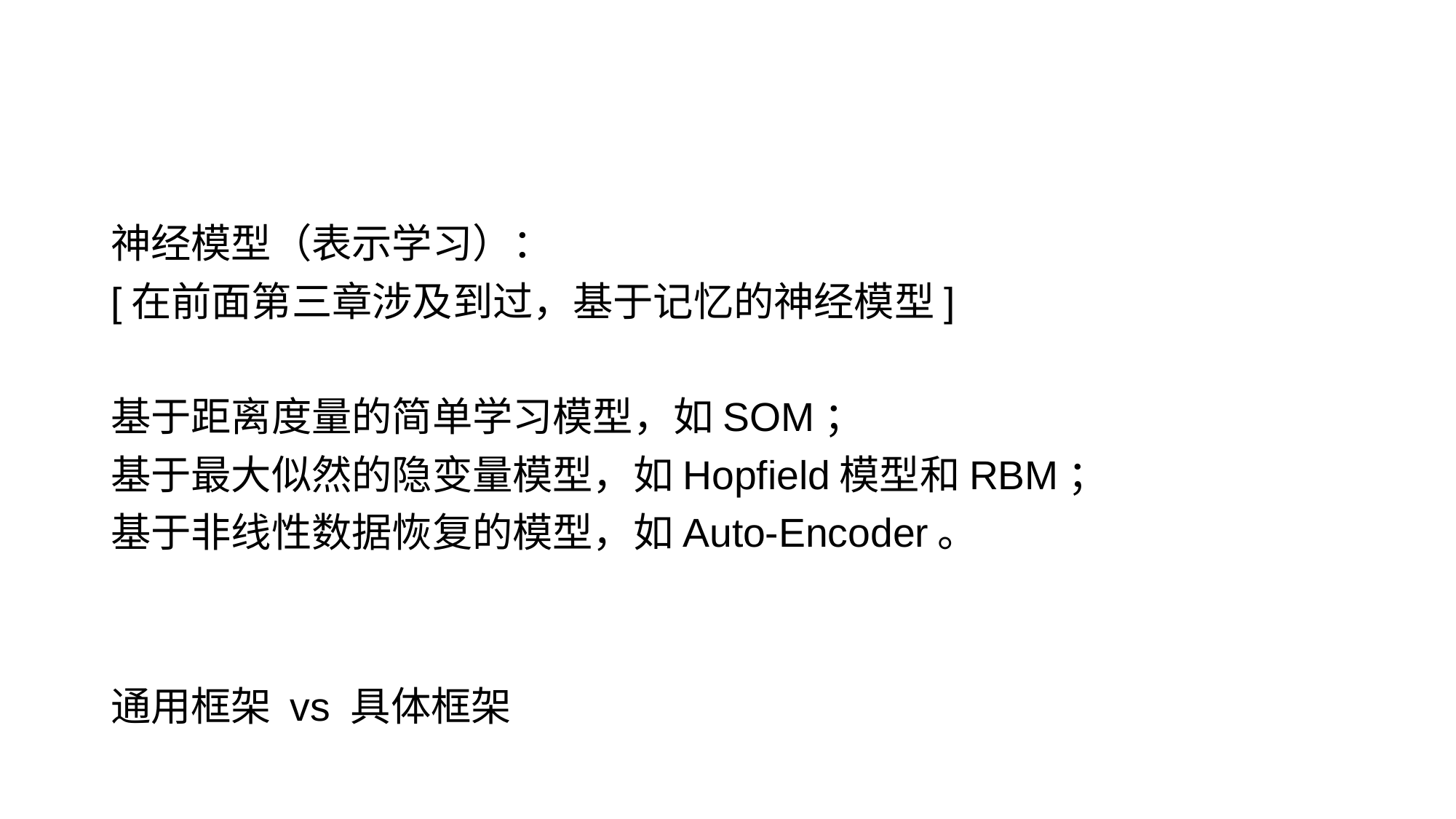

神经模型（表示学习）：
[在前面第三章涉及到过，基于记忆的神经模型]

基于距离度量的简单学习模型，如SOM；
基于最大似然的隐变量模型，如Hopfield模型和RBM；
基于非线性数据恢复的模型，如Auto-Encoder。

通用框架 vs 具体框架